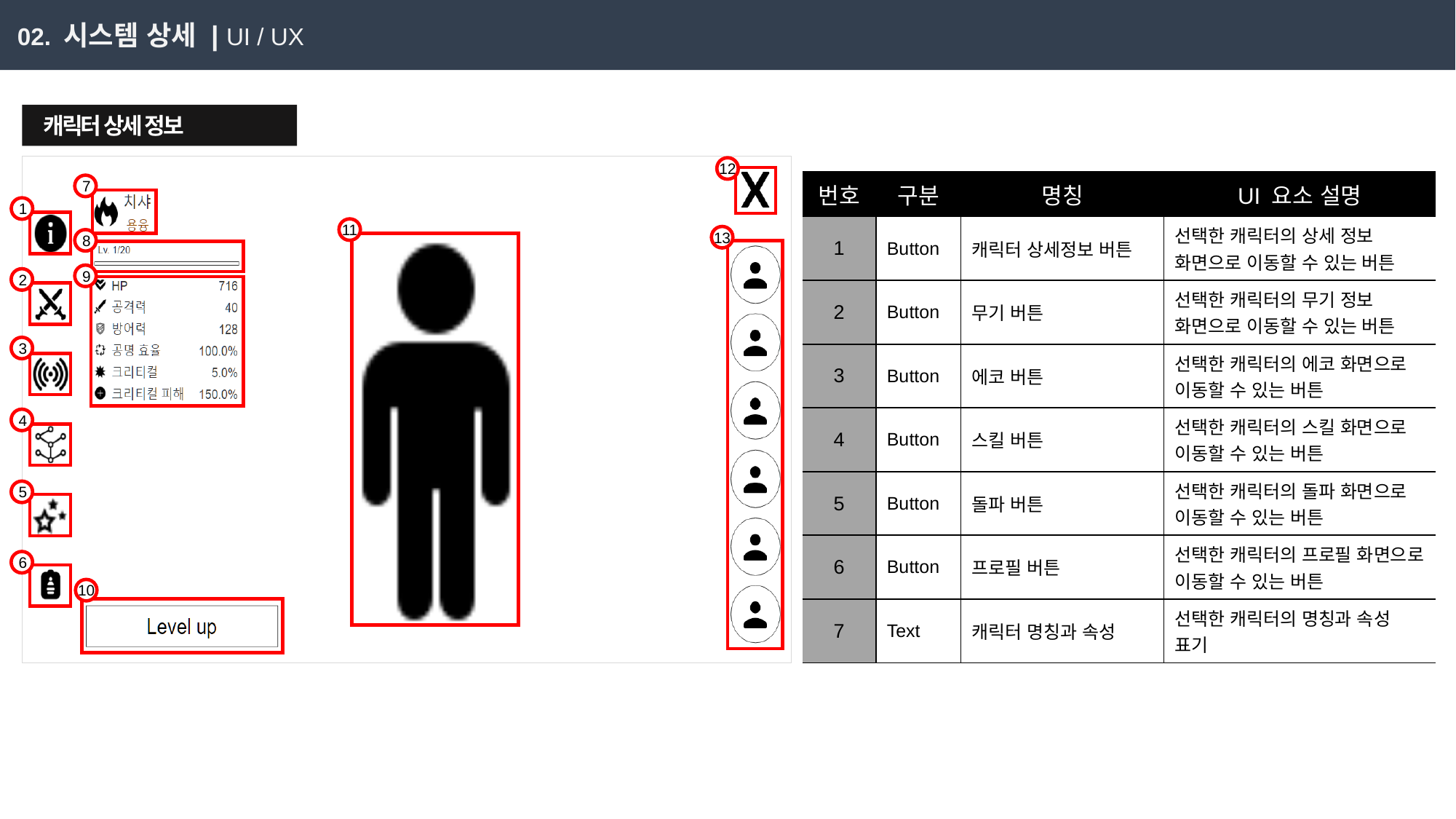

02. 시스템 상세 | UI / UX
 캐릭터 상세 정보

12

| 번호 | 구분 | 명칭 | UI 요소 설명 |
| --- | --- | --- | --- |
| 1 | Button | 캐릭터 상세정보 버튼 | 선택한 캐릭터의 상세 정보 화면으로 이동할 수 있는 버튼 |
| 2 | Button | 무기 버튼 | 선택한 캐릭터의 무기 정보 화면으로 이동할 수 있는 버튼 |
| 3 | Button | 에코 버튼 | 선택한 캐릭터의 에코 화면으로 이동할 수 있는 버튼 |
| 4 | Button | 스킬 버튼 | 선택한 캐릭터의 스킬 화면으로 이동할 수 있는 버튼 |
| 5 | Button | 돌파 버튼 | 선택한 캐릭터의 돌파 화면으로 이동할 수 있는 버튼 |
| 6 | Button | 프로필 버튼 | 선택한 캐릭터의 프로필 화면으로 이동할 수 있는 버튼 |
| 7 | Text | 캐릭터 명칭과 속성 | 선택한 캐릭터의 명칭과 속성 표기 |
7

1

11
13
8

9
2

3

4

5

6

10